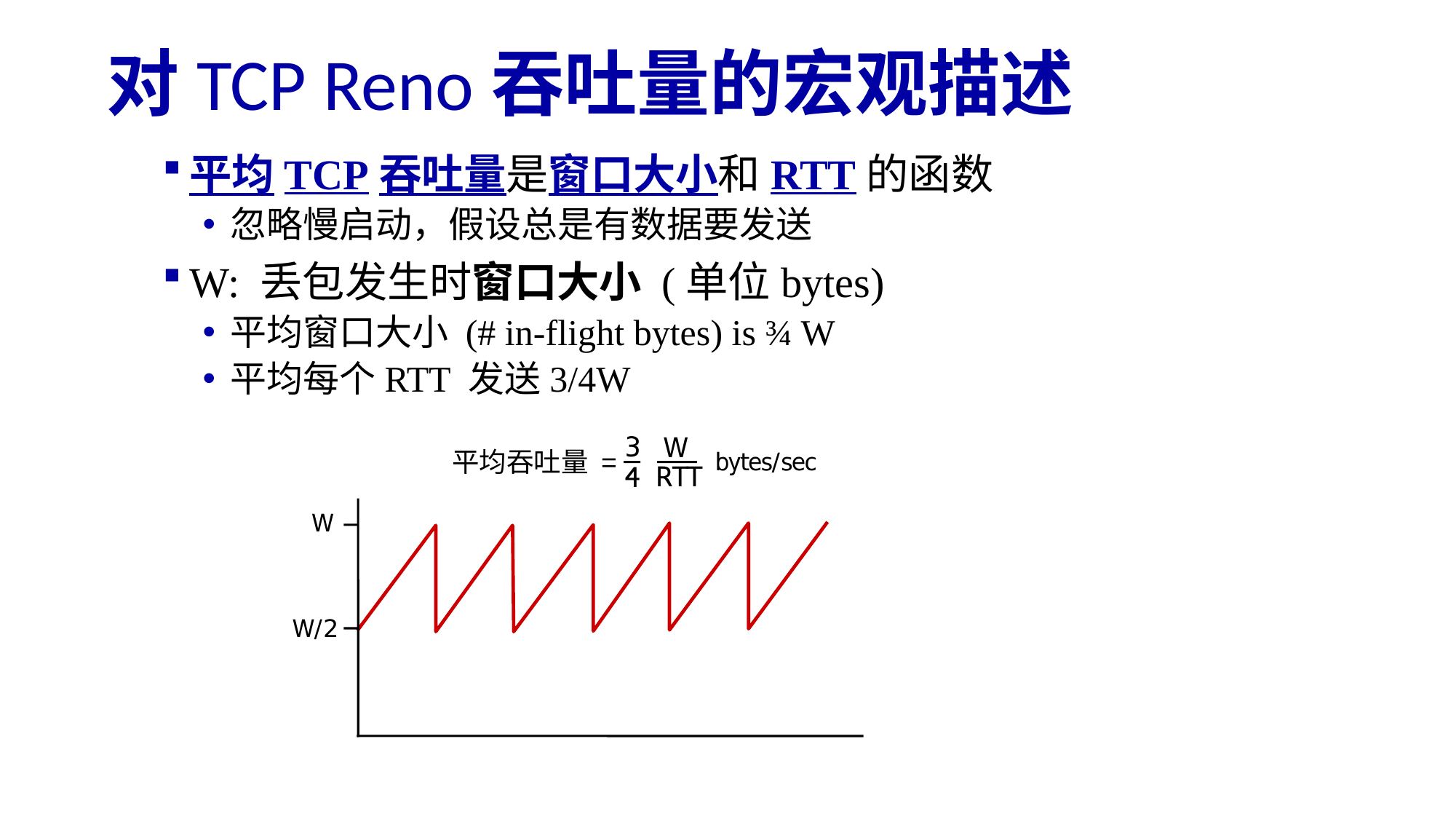

# 对TCP Reno吞吐量的宏观描述
平均TCP吞吐量是窗口大小和RTT的函数
忽略慢启动，假设总是有数据要发送
W: 丢包发生时窗口大小 (单位bytes)
平均窗口大小 (# in-flight bytes) is ¾ W
平均每个RTT 发送3/4W
3
W
bytes/sec
RTT
4

平均吞吐量 =

W

W/2